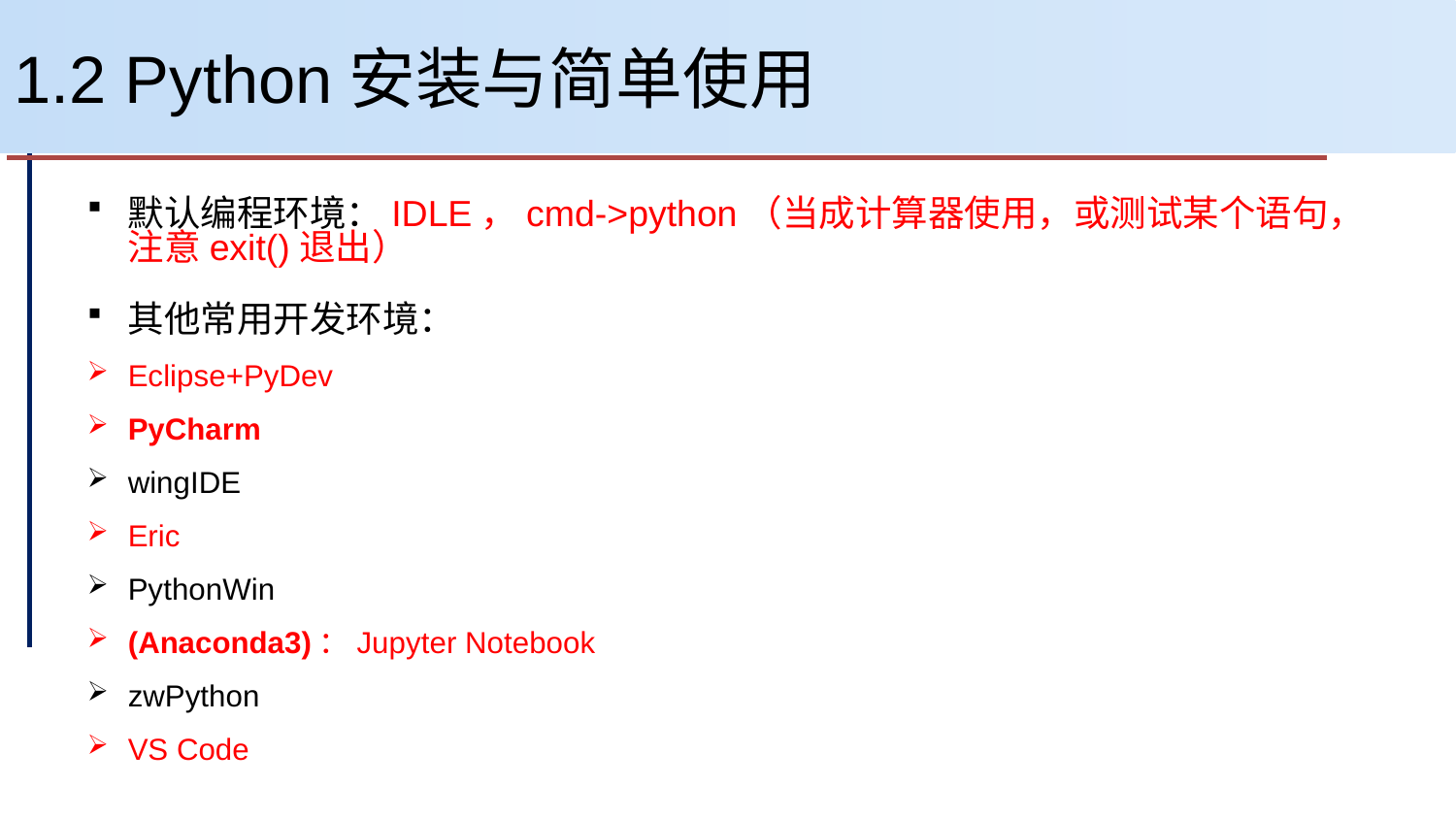

# 1.2 Python安装与简单使用
默认编程环境：IDLE，cmd->python（当成计算器使用，或测试某个语句，注意exit()退出）
其他常用开发环境：
Eclipse+PyDev
PyCharm
wingIDE
Eric
PythonWin
(Anaconda3)：Jupyter Notebook
zwPython
VS Code